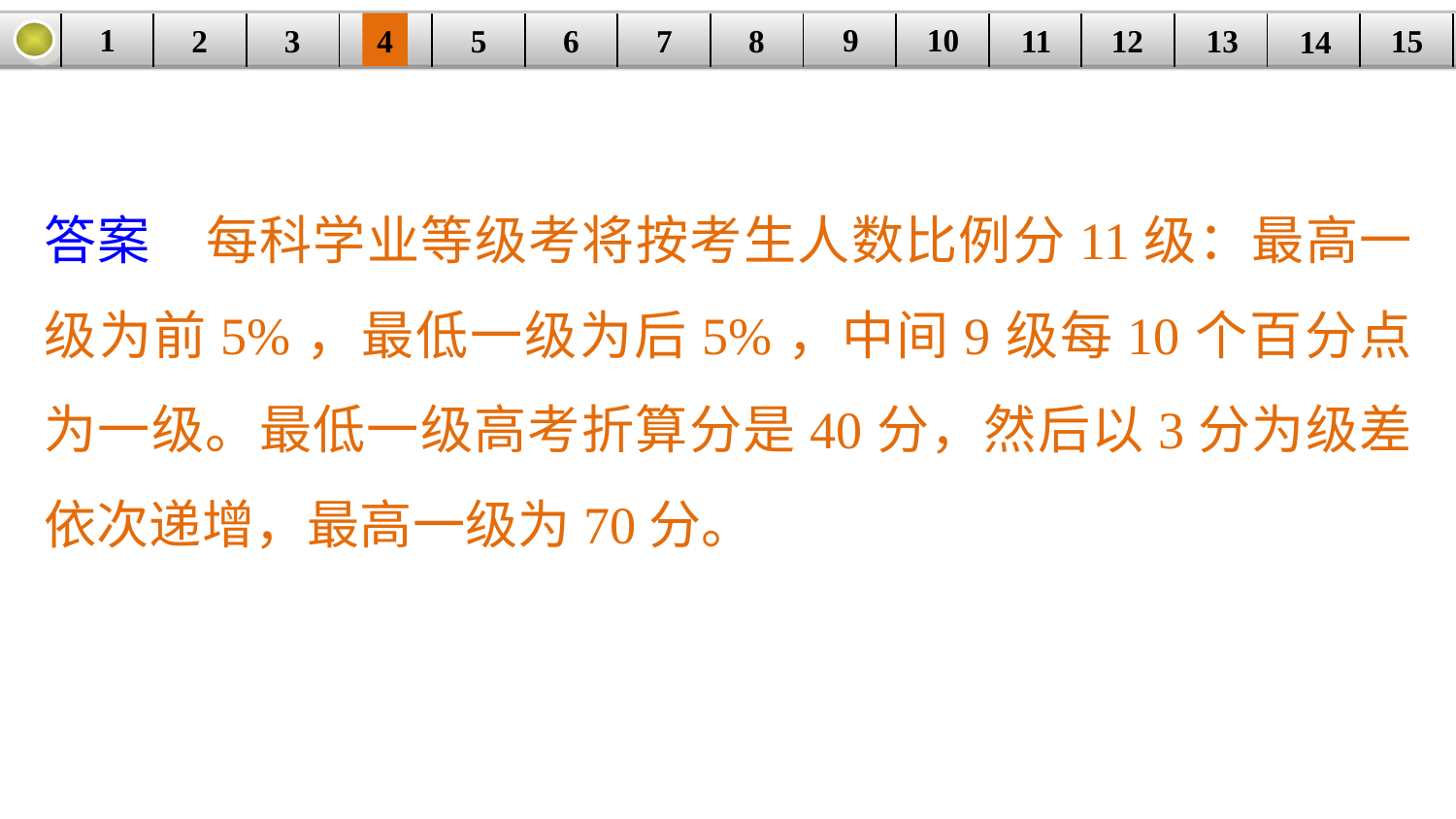

9
10
1
3
4
5
6
8
11
2
12
15
|  |  |  |  |  |  |  |  |  |  |  |  |  |  |  |
| --- | --- | --- | --- | --- | --- | --- | --- | --- | --- | --- | --- | --- | --- | --- |
7
13
14

答案　每科学业等级考将按考生人数比例分11级：最高一级为前5%，最低一级为后5%，中间9级每10个百分点为一级。最低一级高考折算分是40分，然后以3分为级差依次递增，最高一级为70分。